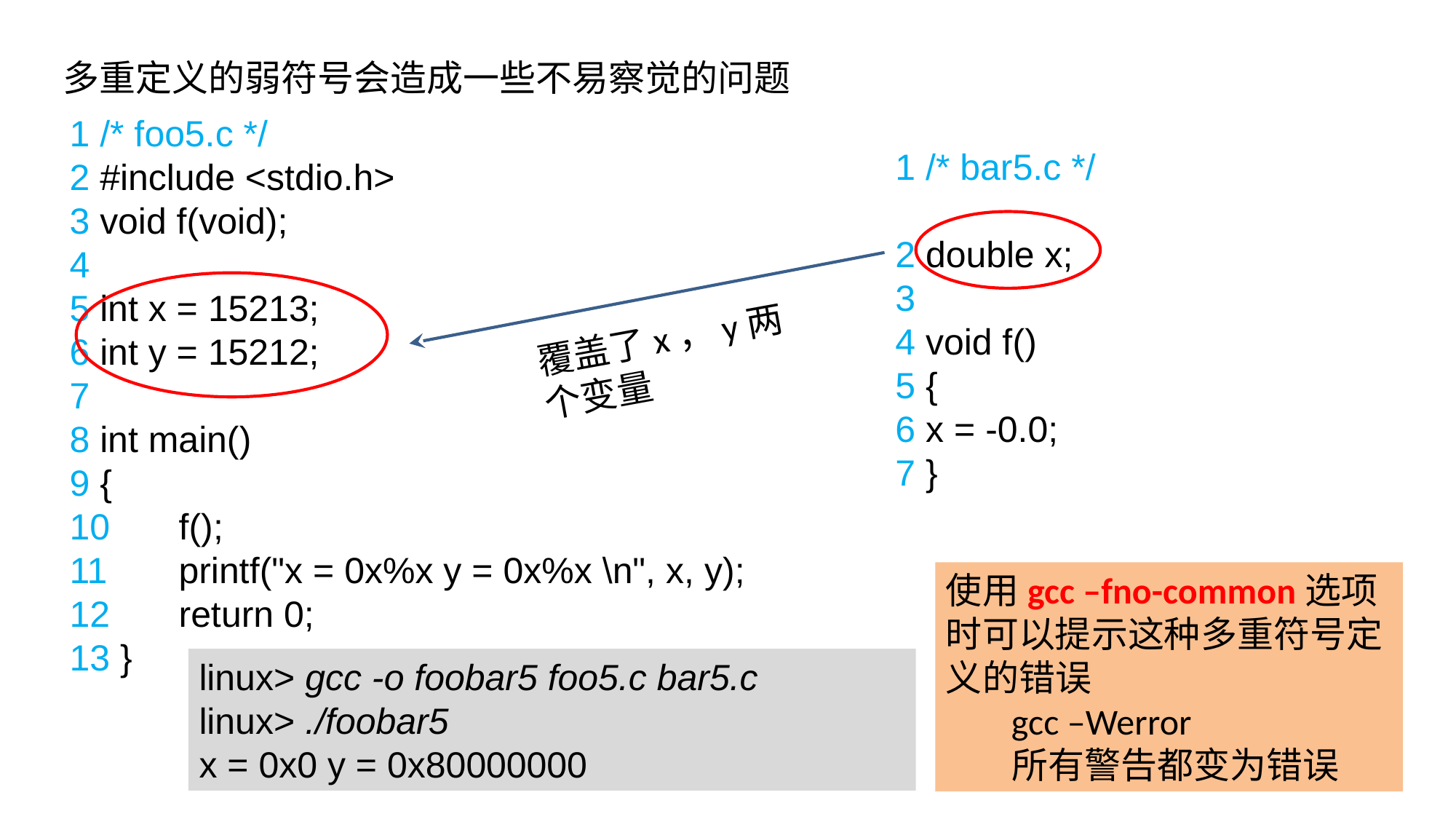

多重定义的弱符号会造成一些不易察觉的问题
1 /* foo5.c */
2 #include <stdio.h>
3 void f(void);
4
5 int x = 15213;
6 int y = 15212;
7
8 int main()
9 {
10 	f();
11 	printf("x = 0x%x y = 0x%x \n", x, y);
12 	return 0;
13 }
1 /* bar5.c */

2 double x;
3
4 void f()
5 {
6 x = -0.0;
7 }

覆盖了x，y两个变量
使用gcc –fno-common选项时可以提示这种多重符号定义的错误
        gcc –Werror
       所有警告都变为错误
linux> gcc -o foobar5 foo5.c bar5.c
linux> ./foobar5
x = 0x0 y = 0x80000000
26